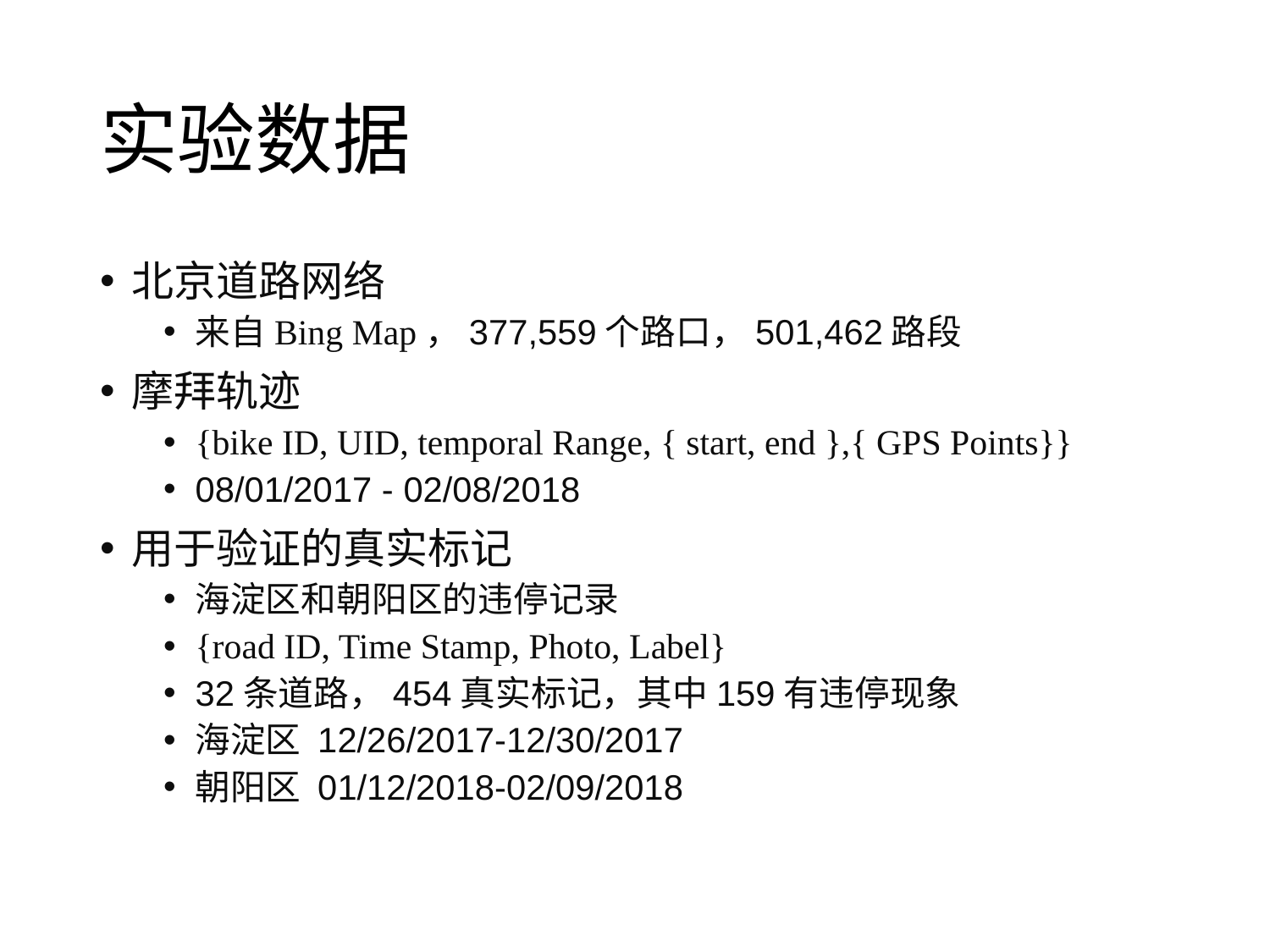

# 实验数据
北京道路网络
来自Bing Map，377,559个路口，501,462路段
摩拜轨迹
{bike ID, UID, temporal Range, { start, end },{ GPS Points}}
08/01/2017 - 02/08/2018
用于验证的真实标记
海淀区和朝阳区的违停记录
{road ID, Time Stamp, Photo, Label}
32条道路，454真实标记，其中159有违停现象
海淀区 12/26/2017-12/30/2017
朝阳区 01/12/2018-02/09/2018